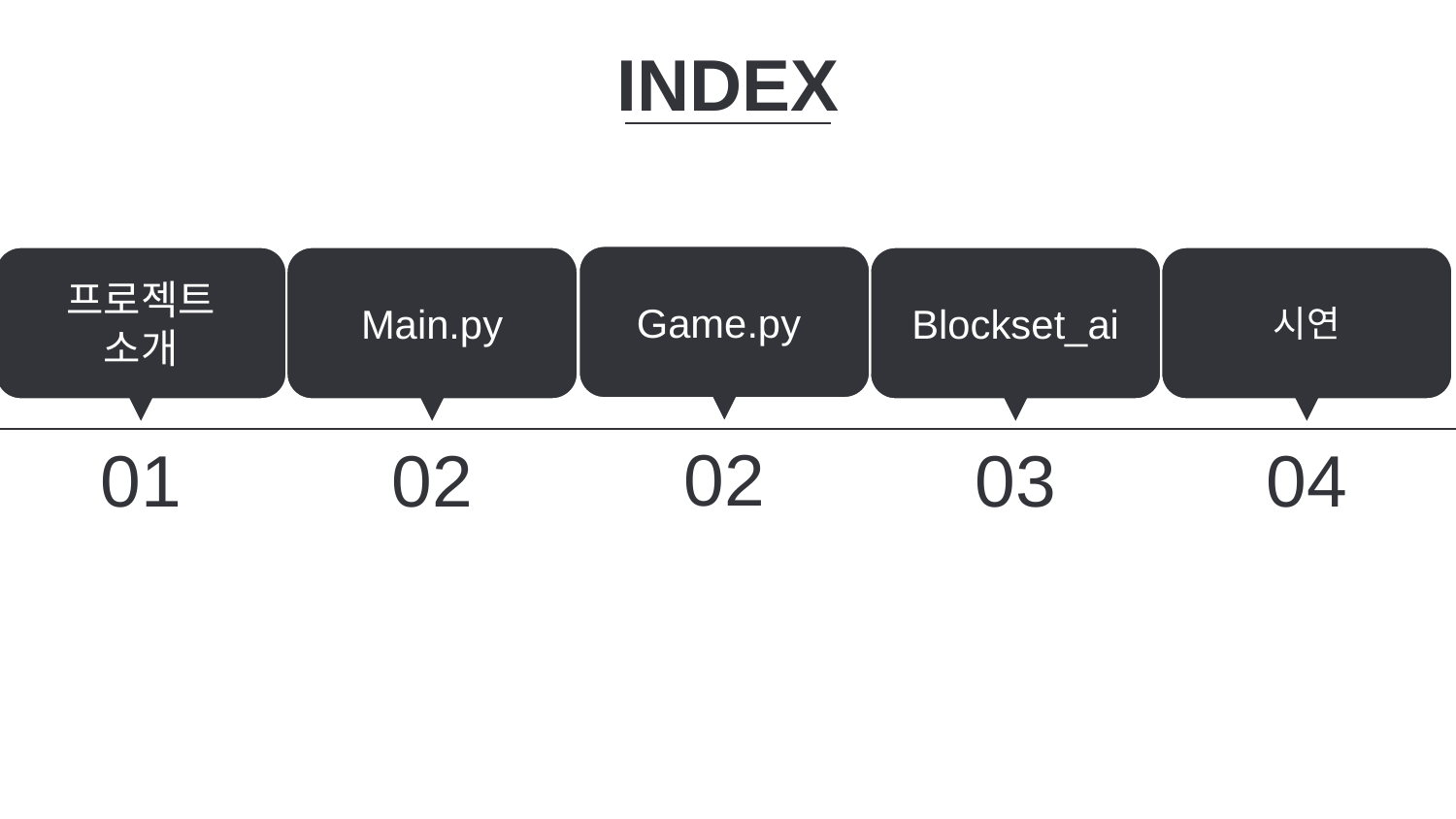

INDEX
Game.py
프로젝트
소개
Main.py
Blockset_ai
시연

02
01
02
03
04